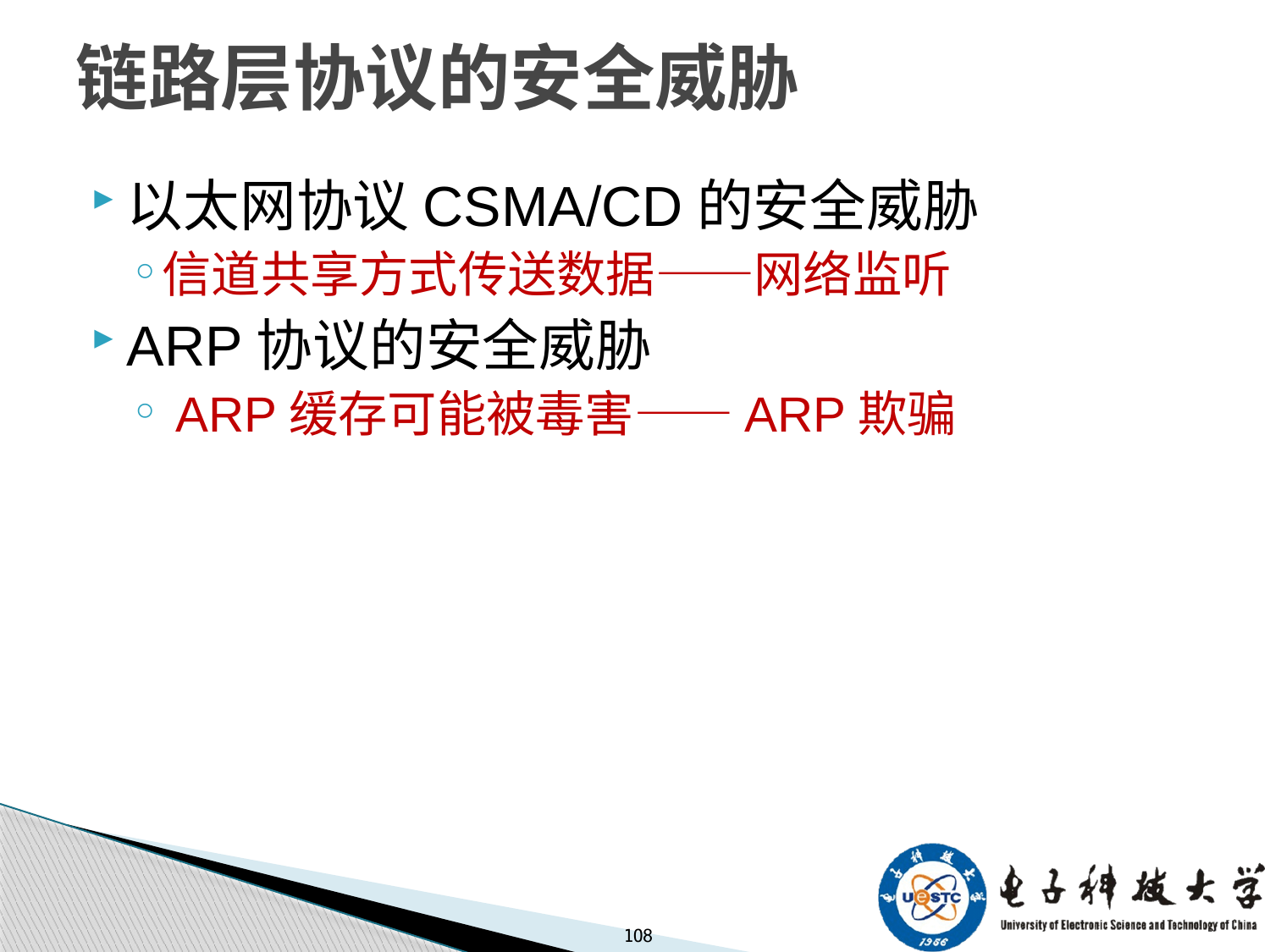

# 链路层协议的安全威胁
以太网协议CSMA/CD的安全威胁
信道共享方式传送数据——网络监听
ARP协议的安全威胁
​ ARP缓存可能被毒害——ARP欺骗

108